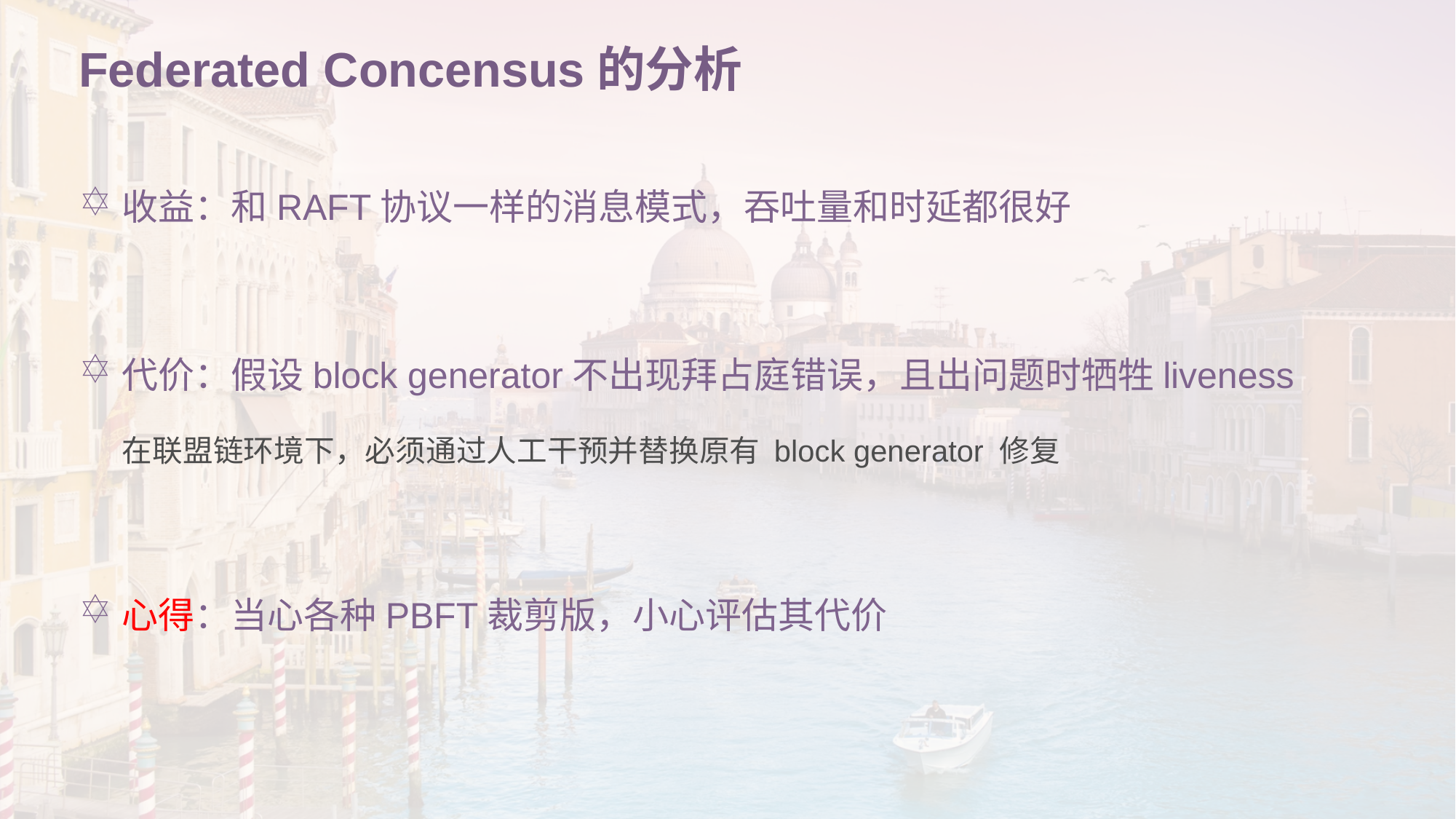

# Federated Concensus的分析
收益：和RAFT协议一样的消息模式，吞吐量和时延都很好

代价：假设block generator不出现拜占庭错误，且出问题时牺牲liveness
在联盟链环境下，必须通过人工干预并替换原有 block generator 修复

心得：当心各种PBFT裁剪版，小心评估其代价